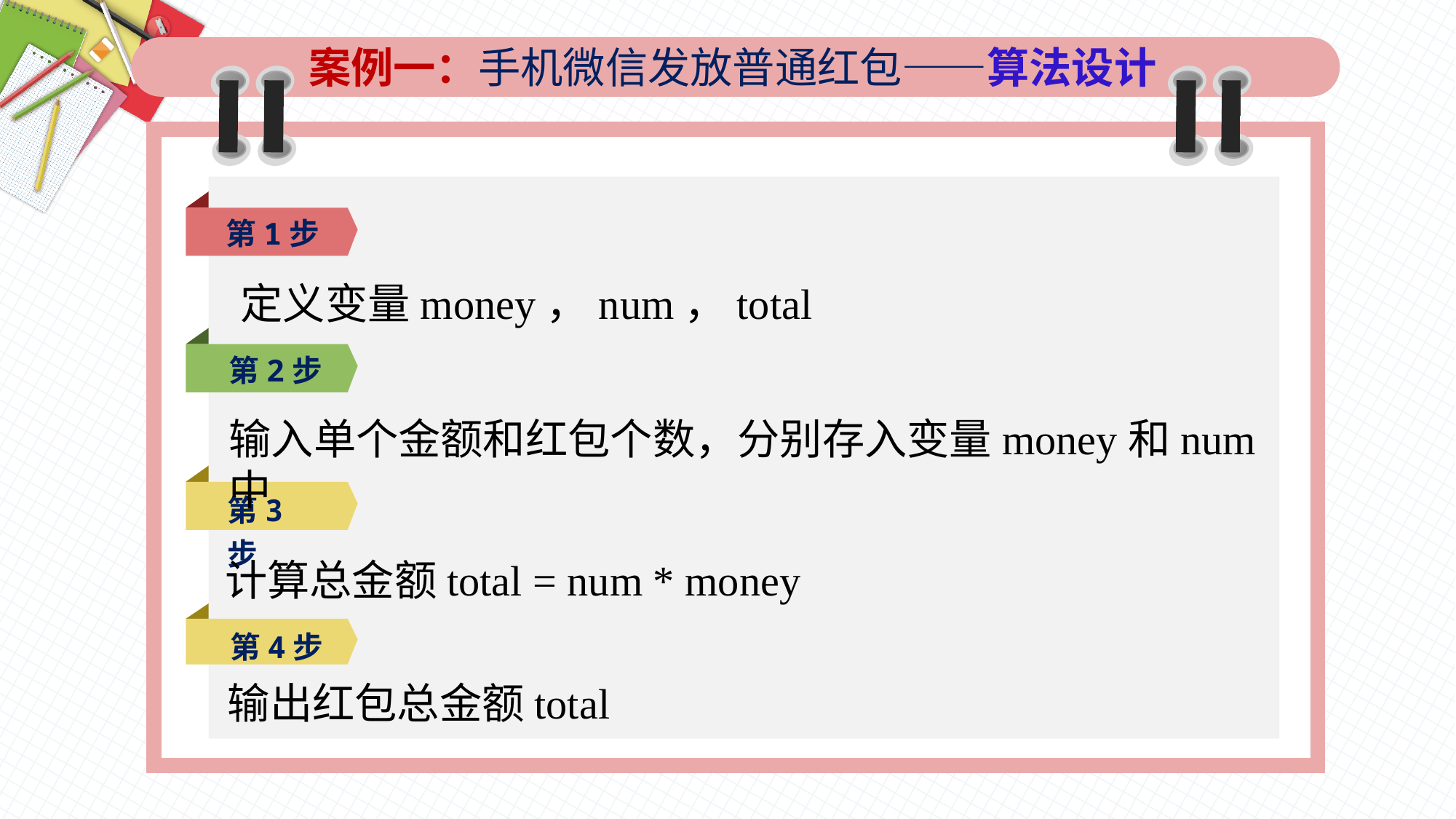

案例一：手机微信发放普通红包——算法设计

第1步

定义变量money，num，total

第2步

输入单个金额和红包个数，分别存入变量money和num中

第3步

计算总金额total = num * money

第4步

输出红包总金额total